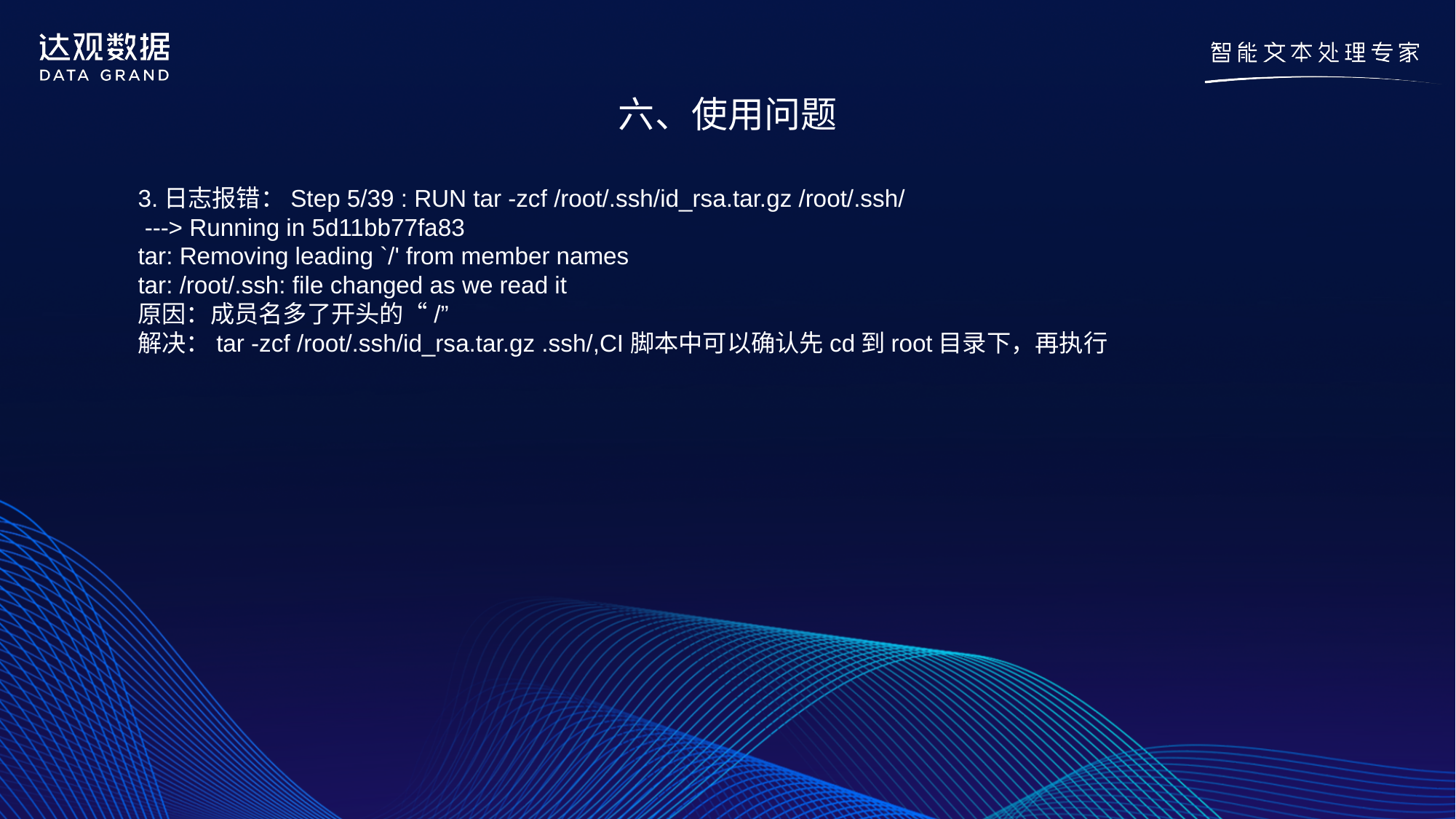

六、使用问题
3.日志报错：Step 5/39 : RUN tar -zcf /root/.ssh/id_rsa.tar.gz /root/.ssh/
 ---> Running in 5d11bb77fa83
tar: Removing leading `/' from member names
tar: /root/.ssh: file changed as we read it
原因：成员名多了开头的“/”
解决：tar -zcf /root/.ssh/id_rsa.tar.gz .ssh/,CI脚本中可以确认先cd到root目录下，再执行